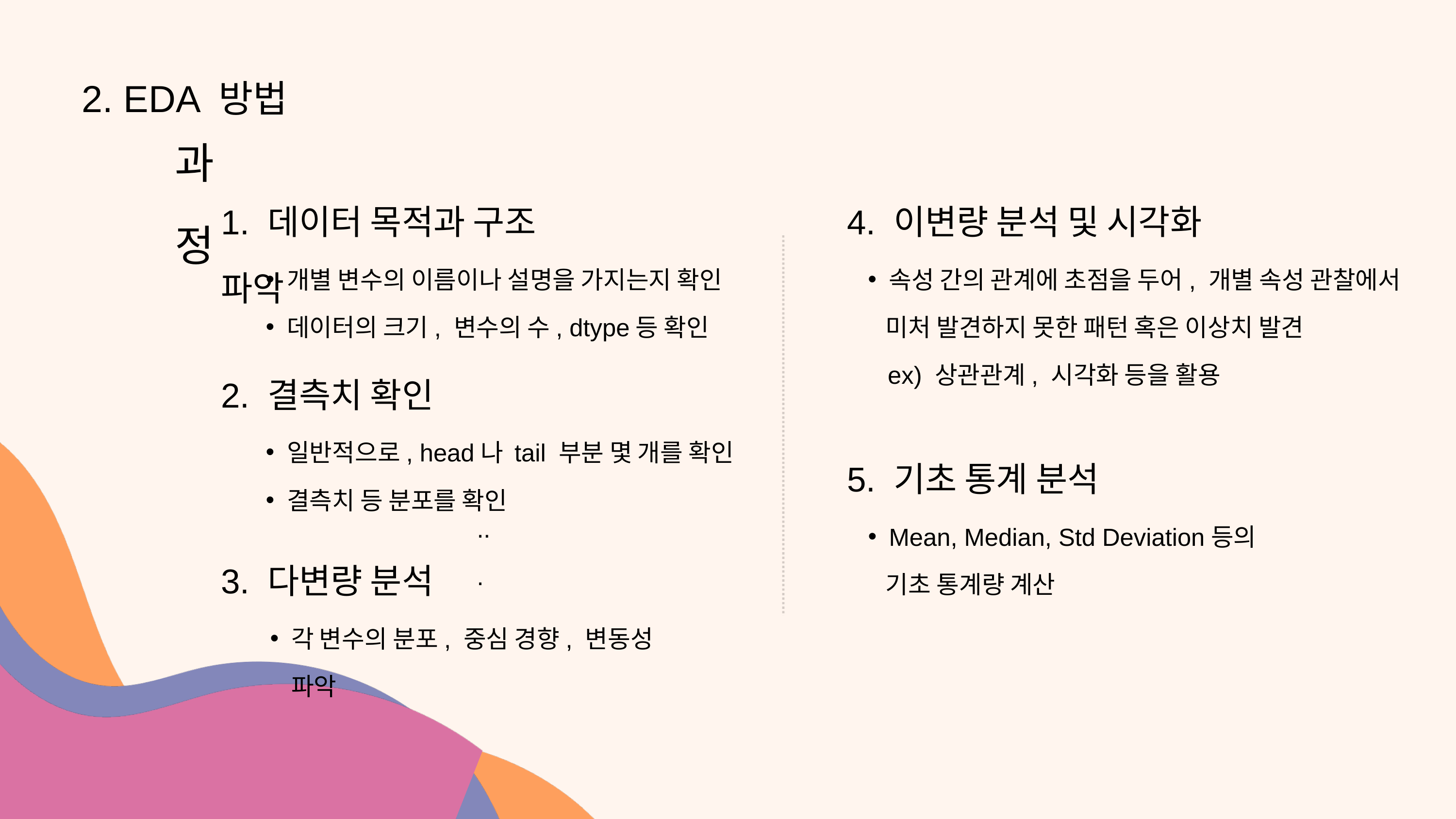

2. EDA 방법
과정

1. 데이터 목적과 구조 파악
4. 이변량 분석 및 시각화

개별 변수의 이름이나 설명을 가지는지 확인
데이터의 크기, 변수의 수, dtype등 확인
속성 간의 관계에 초점을 두어, 개별 속성 관찰에서
      미처 발견하지 못한 패턴 혹은 이상치 발견
      ex) 상관관계, 시각화 등을 활용

2. 결측치 확인
일반적으로, head나 tail 부분 몇 개를 확인
결측치 등 분포를 확인
5. 기초 통계 분석
...
Mean, Median, Std Deviation등의
      기초 통계량 계산

3. 다변량 분석
각 변수의 분포, 중심 경향, 변동성 파악